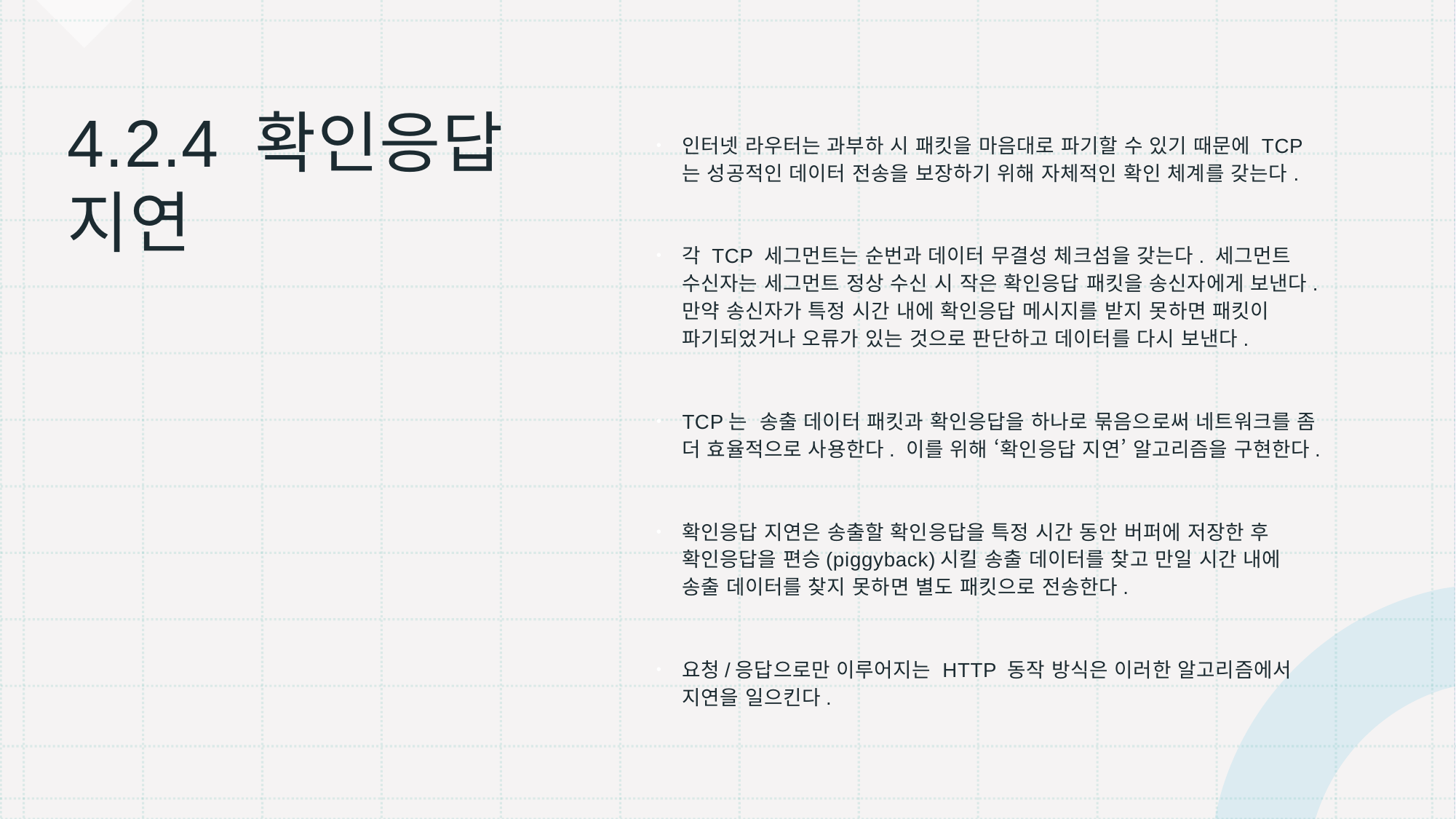

# 4.2.4 확인응답 지연
인터넷 라우터는 과부하 시 패킷을 마음대로 파기할 수 있기 때문에 TCP 는 성공적인 데이터 전송을 보장하기 위해 자체적인 확인 체계를 갖는다.

각 TCP 세그먼트는 순번과 데이터 무결성 체크섬을 갖는다. 세그먼트 수신자는 세그먼트 정상 수신 시 작은 확인응답 패킷을 송신자에게 보낸다. 만약 송신자가 특정 시간 내에 확인응답 메시지를 받지 못하면 패킷이 파기되었거나 오류가 있는 것으로 판단하고 데이터를 다시 보낸다.

TCP는  송출 데이터 패킷과 확인응답을 하나로 묶음으로써 네트워크를 좀 더 효율적으로 사용한다. 이를 위해 ‘확인응답 지연’ 알고리즘을 구현한다.

확인응답 지연은 송출할 확인응답을 특정 시간 동안 버퍼에 저장한 후 확인응답을 편승(piggyback)시킬 송출 데이터를 찾고 만일 시간 내에 송출 데이터를 찾지 못하면 별도 패킷으로 전송한다.

요청/응답으로만 이루어지는 HTTP 동작 방식은 이러한 알고리즘에서 지연을 일으킨다.